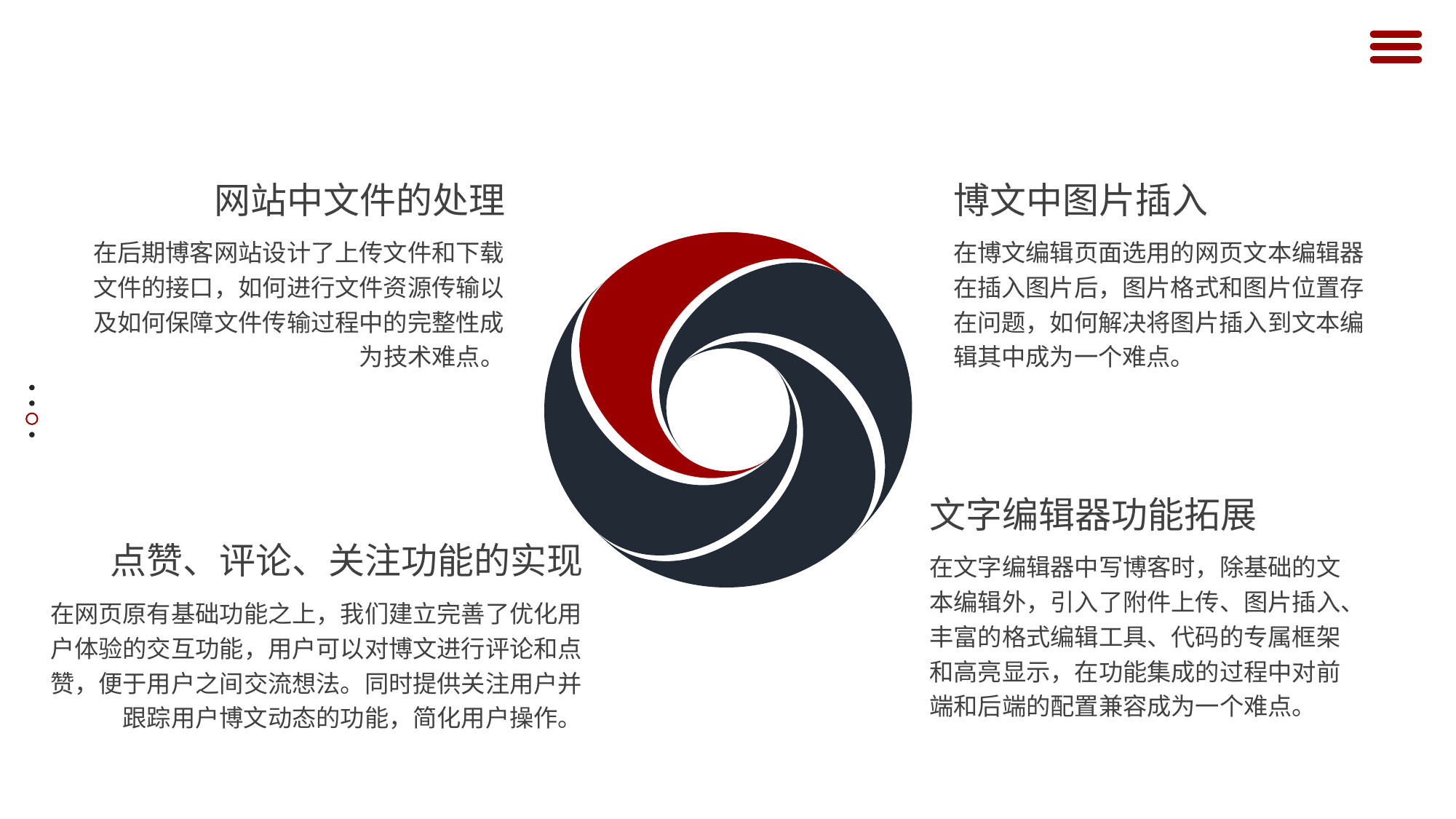

网站中文件的处理
在后期博客网站设计了上传文件和下载文件的接口，如何进行文件资源传输以及如何保障文件传输过程中的完整性成为技术难点。
博文中图片插入
在博文编辑页面选用的网页文本编辑器在插入图片后，图片格式和图片位置存在问题，如何解决将图片插入到文本编辑其中成为一个难点。

文字编辑器功能拓展
在文字编辑器中写博客时，除基础的文本编辑外，引入了附件上传、图片插入、丰富的格式编辑工具、代码的专属框架和高亮显示，在功能集成的过程中对前端和后端的配置兼容成为一个难点。
点赞、评论、关注功能的实现
在网页原有基础功能之上，我们建立完善了优化用户体验的交互功能，用户可以对博文进行评论和点赞，便于用户之间交流想法。同时提供关注用户并跟踪用户博文动态的功能，简化用户操作。